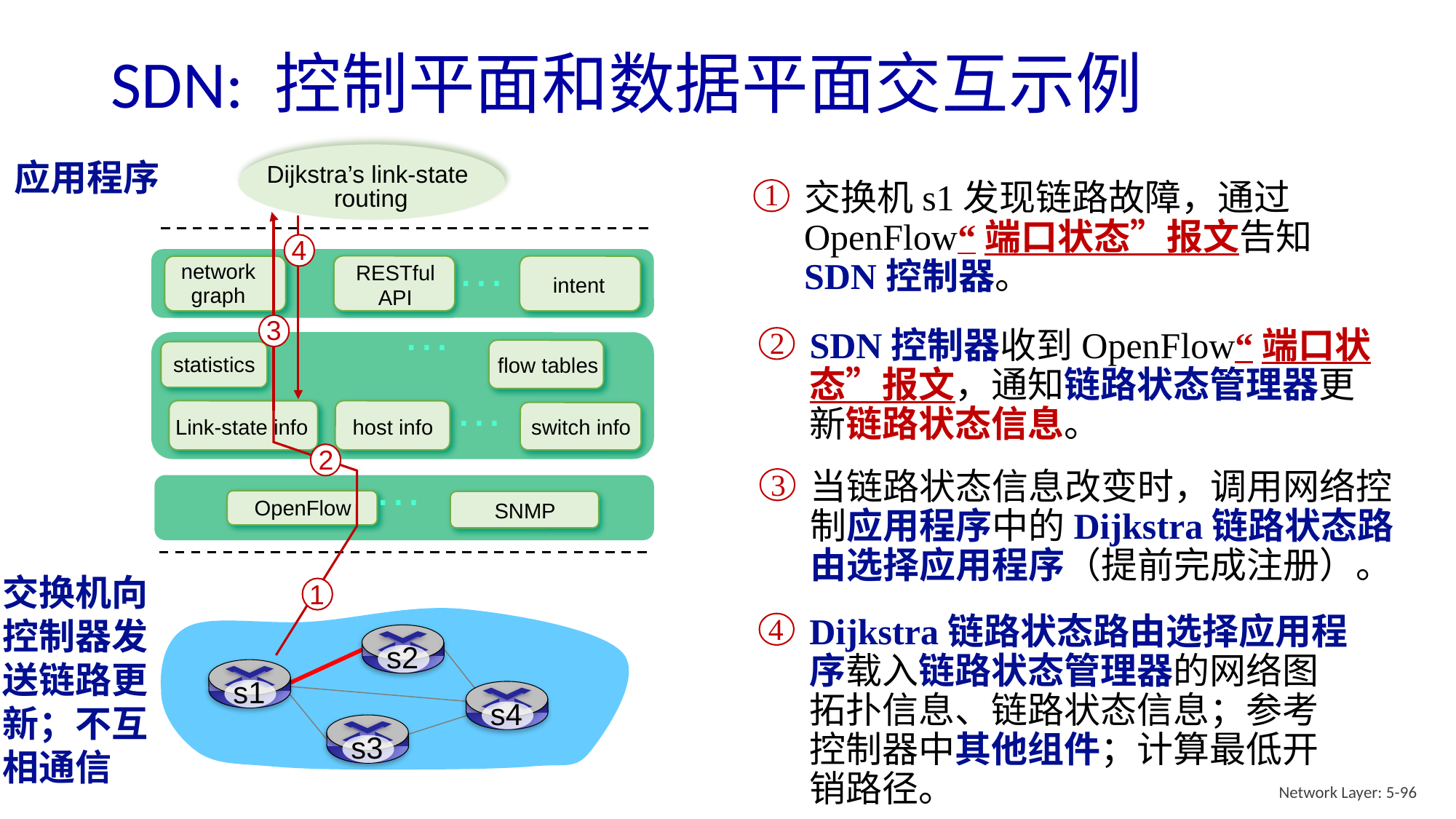

# SDN: 控制平面和数据平面交互示例

应用程序
Dijkstra’s link-state
routing
1

交换机s1发现链路故障，通过OpenFlow“端口状态”报文告知SDN控制器。

3

4

…

network graph

RESTful
API

intent
…
2

SDN控制器收到OpenFlow“端口状态”报文，通知链路状态管理器更新链路状态信息。

flow tables

statistics
…

Link-state info

host info

switch info

2

…
3

当链路状态信息改变时，调用网络控制应用程序中的Dijkstra链路状态路由选择应用程序（提前完成注册）。

OpenFlow

SNMP

1

交换机向控制器发送链路更新；不互相通信

4

Dijkstra链路状态路由选择应用程序载入链路状态管理器的网络图拓扑信息、链路状态信息；参考控制器中其他组件；计算最低开销路径。

s2

s1

s4

s3

Network Layer: 5-96